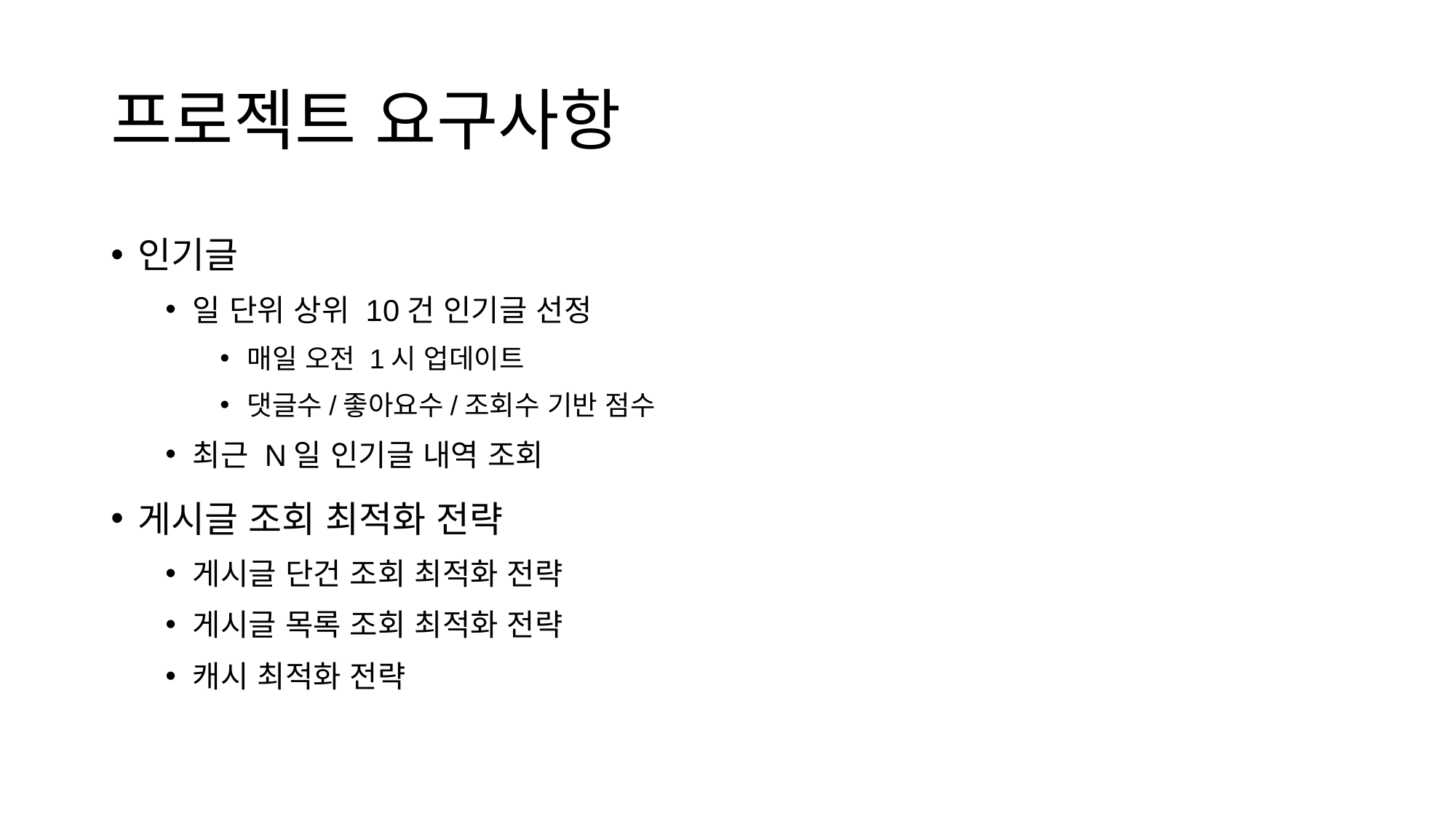

# 프로젝트 요구사항
인기글
일 단위 상위 10건 인기글 선정
매일 오전 1시 업데이트
댓글수/좋아요수/조회수 기반 점수
최근 N일 인기글 내역 조회
게시글 조회 최적화 전략
게시글 단건 조회 최적화 전략
게시글 목록 조회 최적화 전략
캐시 최적화 전략